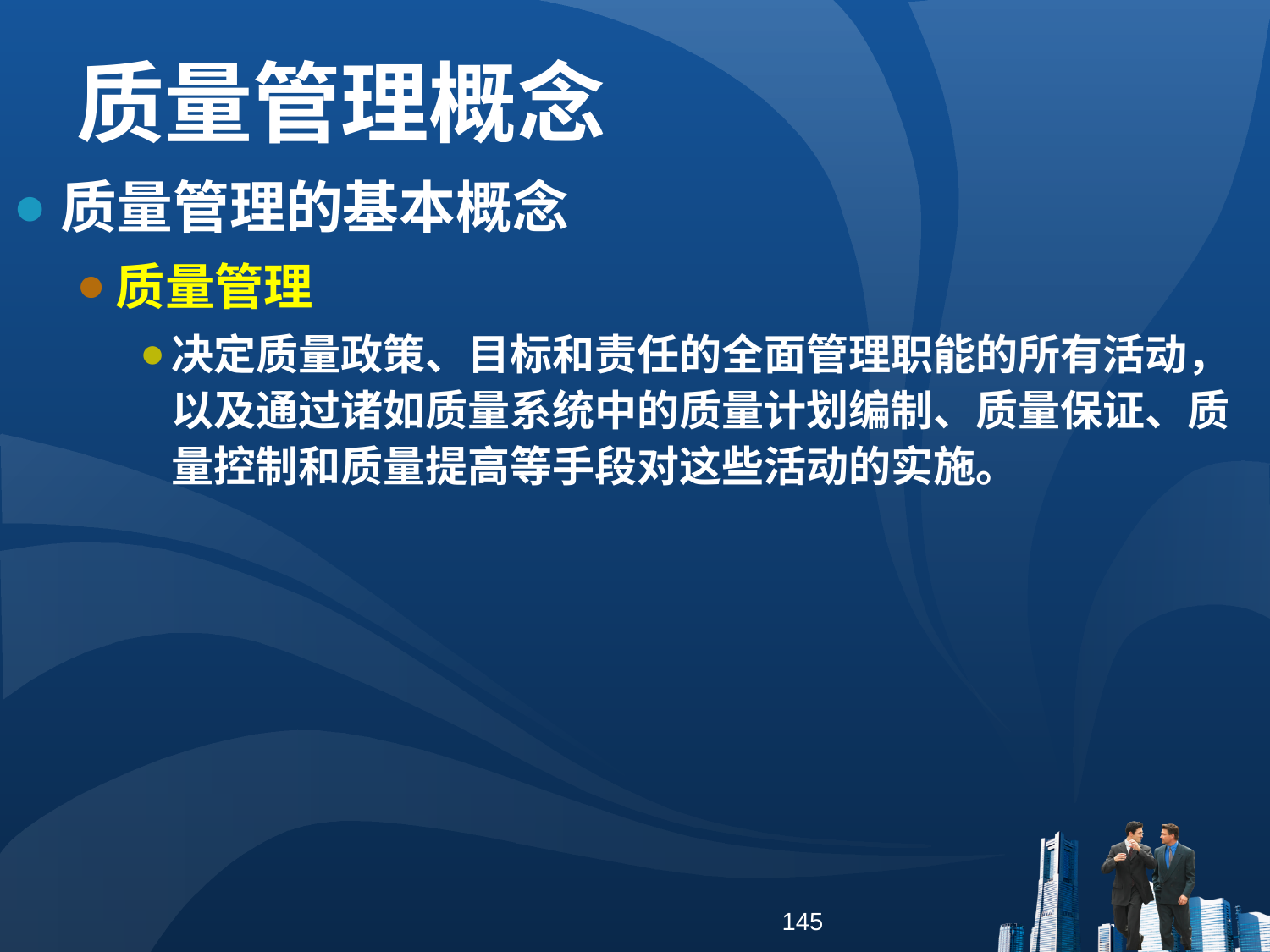

质量管理概念
质量管理的基本概念
质量管理
决定质量政策、目标和责任的全面管理职能的所有活动，以及通过诸如质量系统中的质量计划编制、质量保证、质量控制和质量提高等手段对这些活动的实施。

145